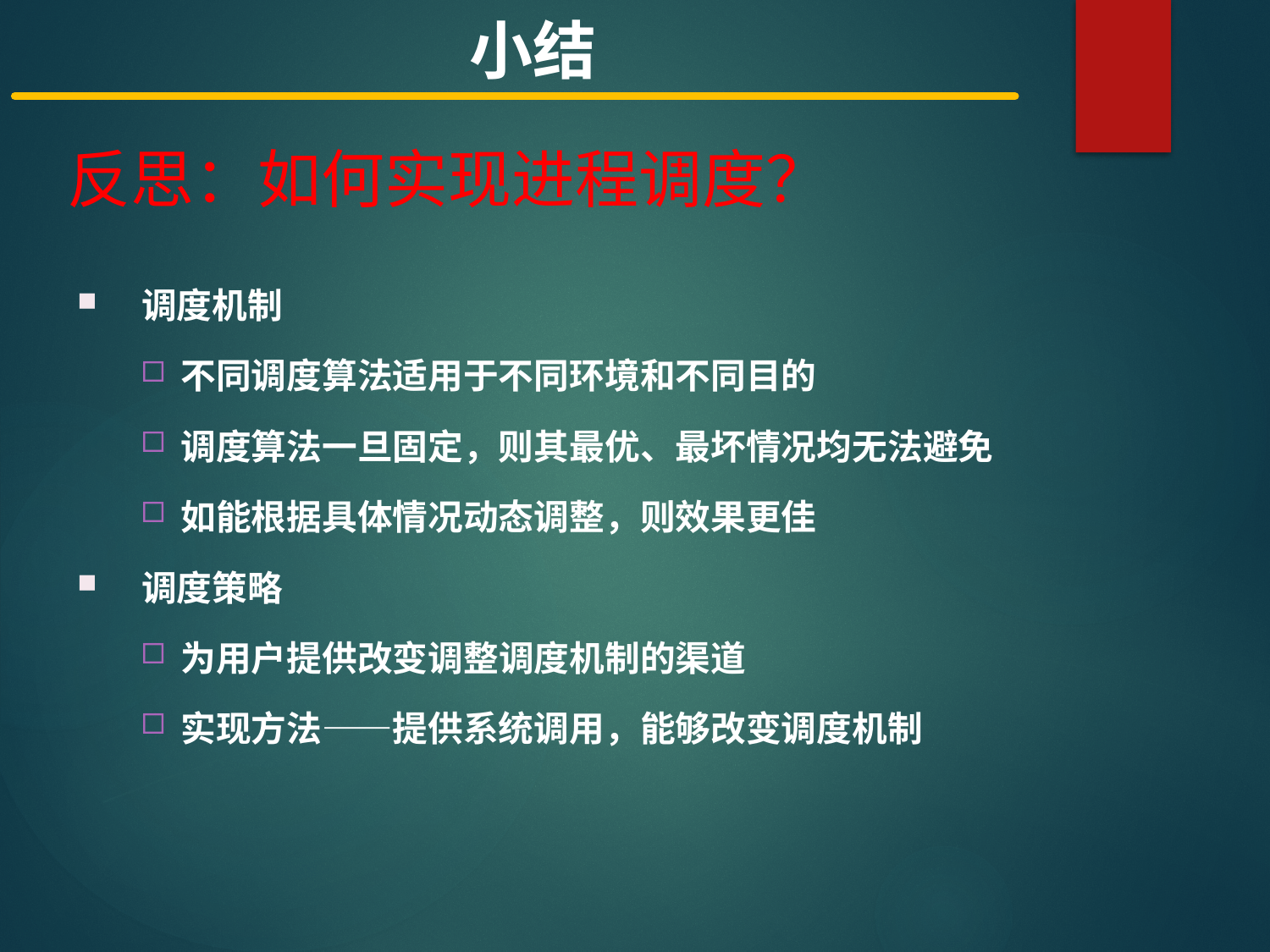

小结
反思：如何实现进程调度？
 调度机制
不同调度算法适用于不同环境和不同目的
调度算法一旦固定，则其最优、最坏情况均无法避免
如能根据具体情况动态调整，则效果更佳
 调度策略
为用户提供改变调整调度机制的渠道
实现方法——提供系统调用，能够改变调度机制